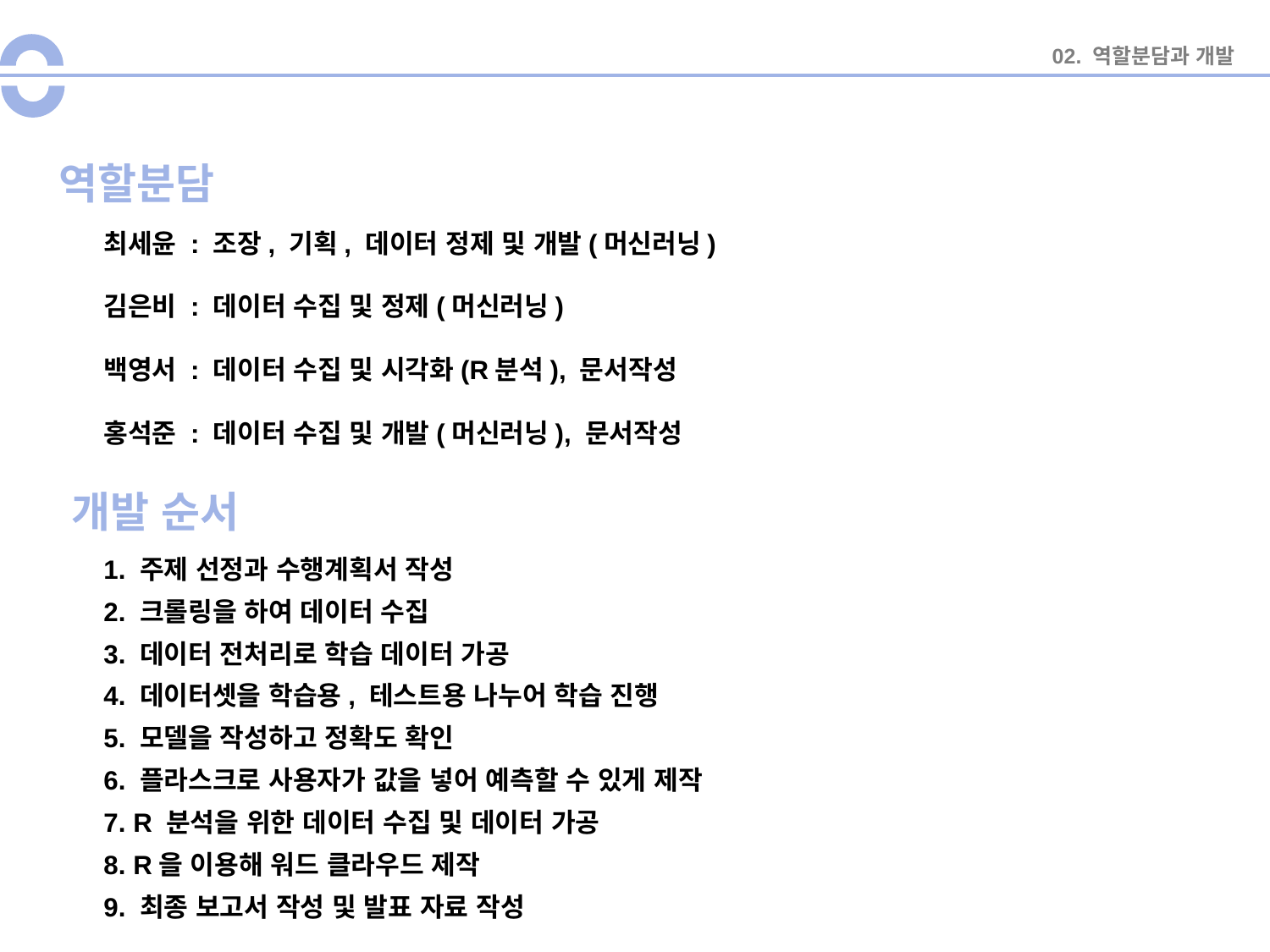

02. 역할분담과 개발

# 역할분담
최세윤 : 조장, 기획, 데이터 정제 및 개발(머신러닝)

김은비 : 데이터 수집 및 정제(머신러닝)

백영서 : 데이터 수집 및 시각화(R분석), 문서작성

홍석준 : 데이터 수집 및 개발(머신러닝), 문서작성
개발 순서
1. 주제 선정과 수행계획서 작성

2. 크롤링을 하여 데이터 수집

3. 데이터 전처리로 학습 데이터 가공

4. 데이터셋을 학습용, 테스트용 나누어 학습 진행

5. 모델을 작성하고 정확도 확인

6. 플라스크로 사용자가 값을 넣어 예측할 수 있게 제작

7. R 분석을 위한 데이터 수집 및 데이터 가공

8. R을 이용해 워드 클라우드 제작

9. 최종 보고서 작성 및 발표 자료 작성